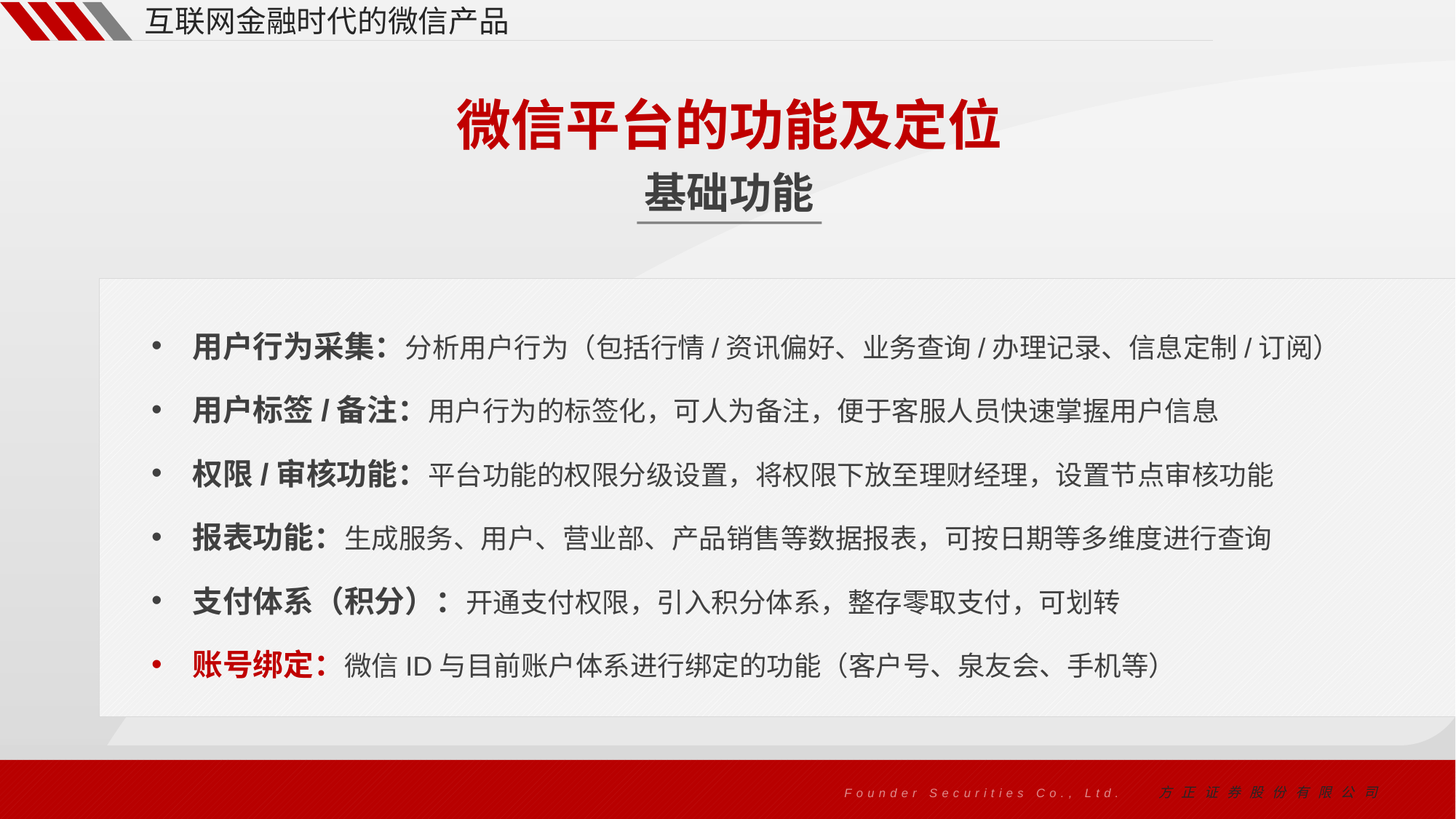

互联网金融时代的微信产品
微信平台的功能及定位
基础功能

用户行为采集：分析用户行为（包括行情/资讯偏好、业务查询/办理记录、信息定制/订阅）
用户标签/备注：用户行为的标签化，可人为备注，便于客服人员快速掌握用户信息
权限/审核功能：平台功能的权限分级设置，将权限下放至理财经理，设置节点审核功能
报表功能：生成服务、用户、营业部、产品销售等数据报表，可按日期等多维度进行查询
支付体系（积分）：开通支付权限，引入积分体系，整存零取支付，可划转
账号绑定：微信ID与目前账户体系进行绑定的功能（客户号、泉友会、手机等）